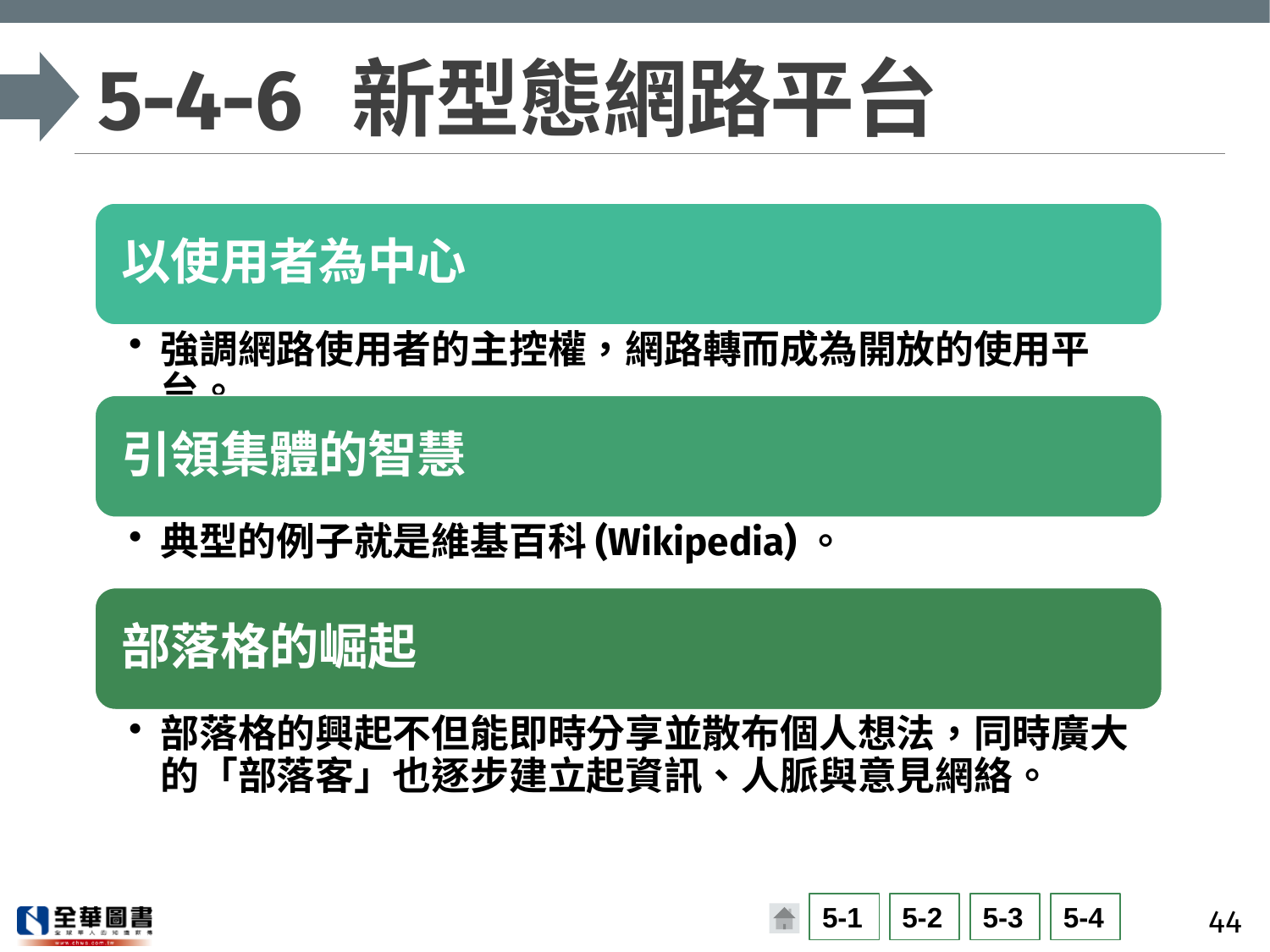

# 5-4-6	新型態網路平台
以使用者為中心
強調網路使用者的主控權，網路轉而成為開放的使用平台。
引領集體的智慧
典型的例子就是維基百科(Wikipedia)。
部落格的崛起
部落格的興起不但能即時分享並散布個人想法，同時廣大的「部落客」也逐步建立起資訊、人脈與意見網絡。
44